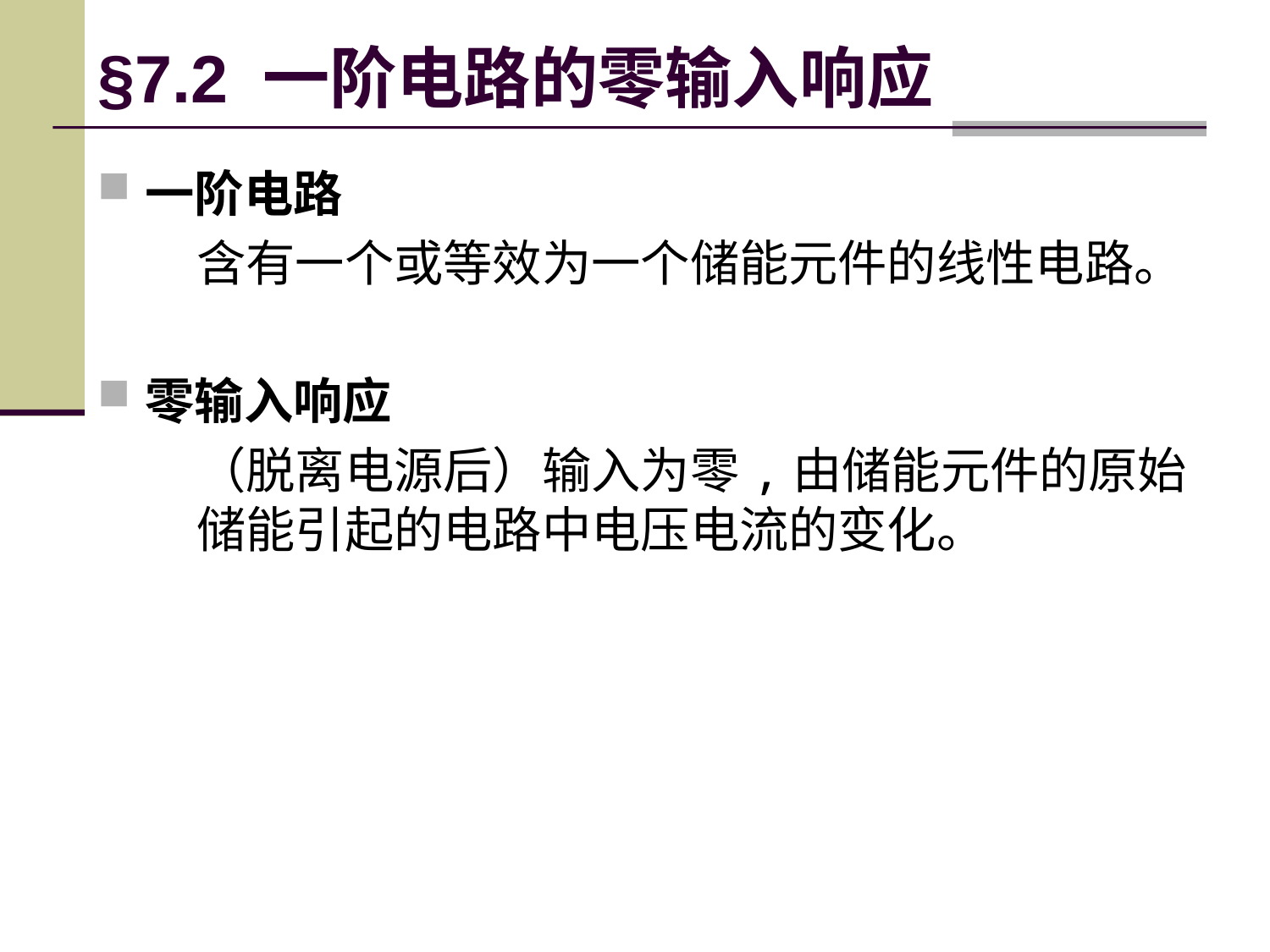

# §7.2 一阶电路的零输入响应
一阶电路
含有一个或等效为一个储能元件的线性电路。

零输入响应
（脱离电源后）输入为零,由储能元件的原始储能引起的电路中电压电流的变化。